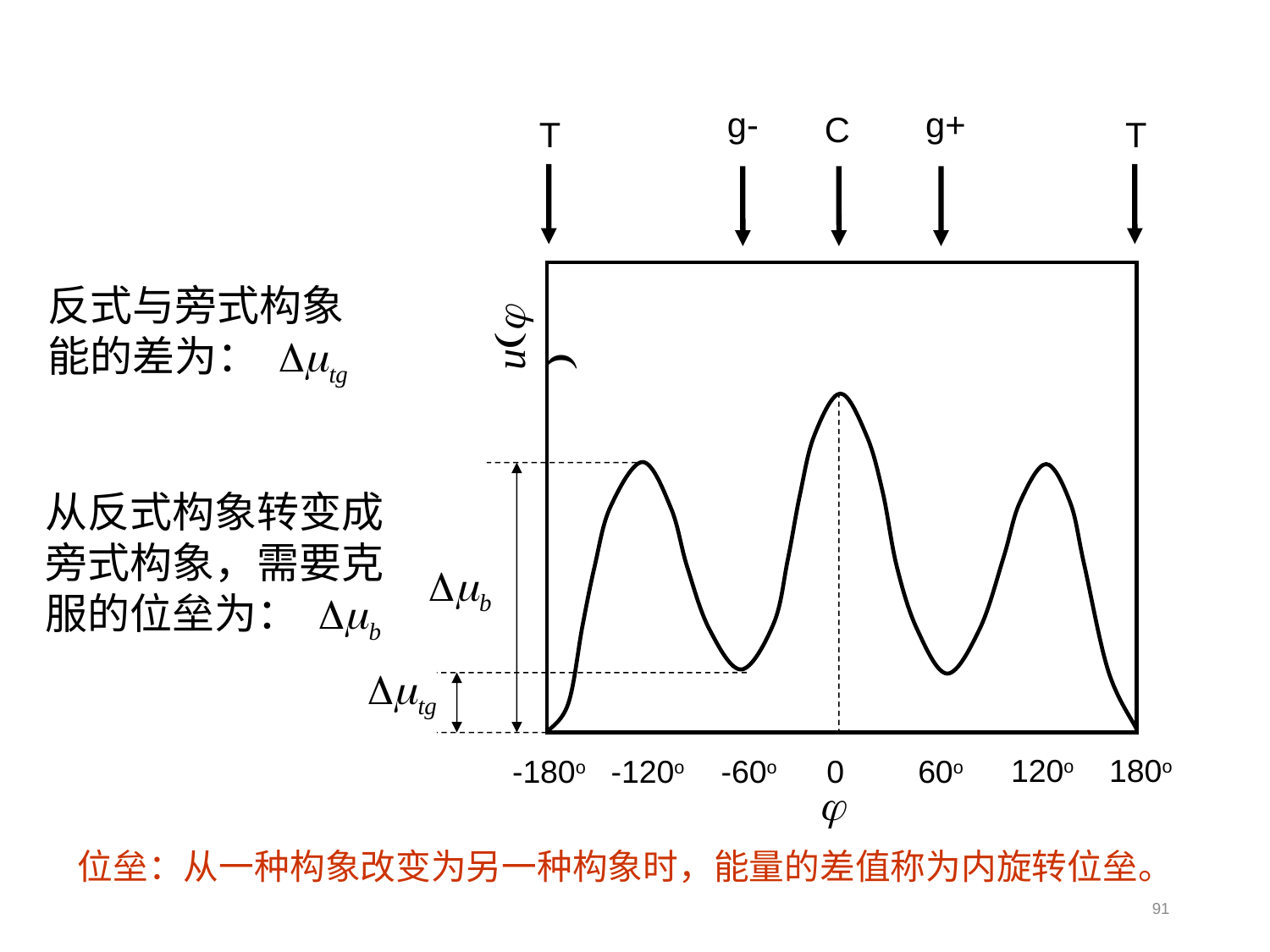

g-

g+

C

T

T

120o
180o
0
60o
-180o
-120o
-60o
u(ϕ )
ϕ
反式与旁式构象能的差为： Δμtg

从反式构象转变成旁式构象，需要克服的位垒为： Δμb
Δμb
Δμtg

位垒：从一种构象改变为另一种构象时，能量的差值称为内旋转位垒。
91